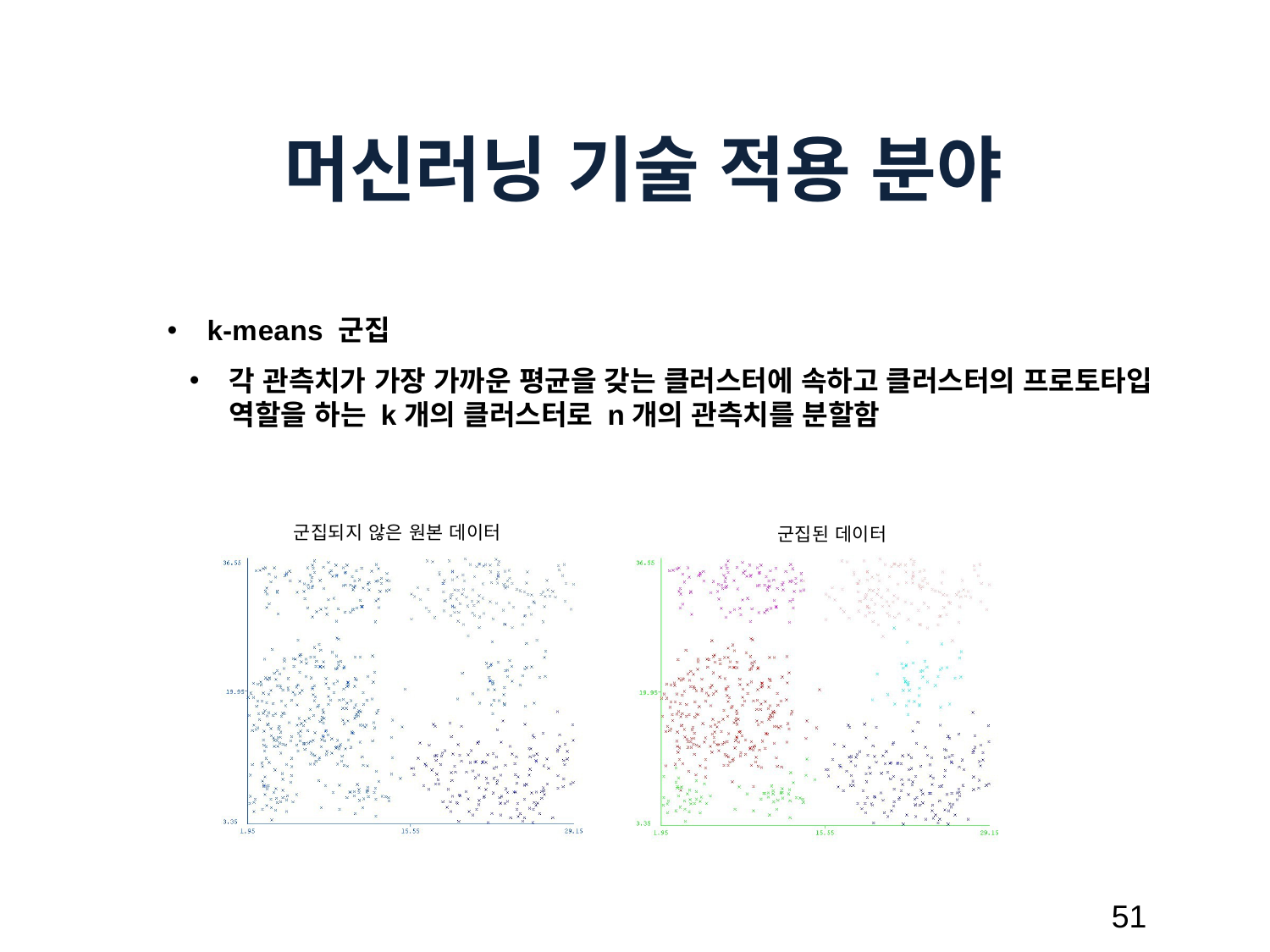

머신러닝 기술 적용 분야
k-means 군집
각 관측치가 가장 가까운 평균을 갖는 클러스터에 속하고 클러스터의 프로토타입 역할을 하는 k개의 클러스터로 n개의 관측치를 분할함
군집되지 않은 원본 데이터
군집된 데이터